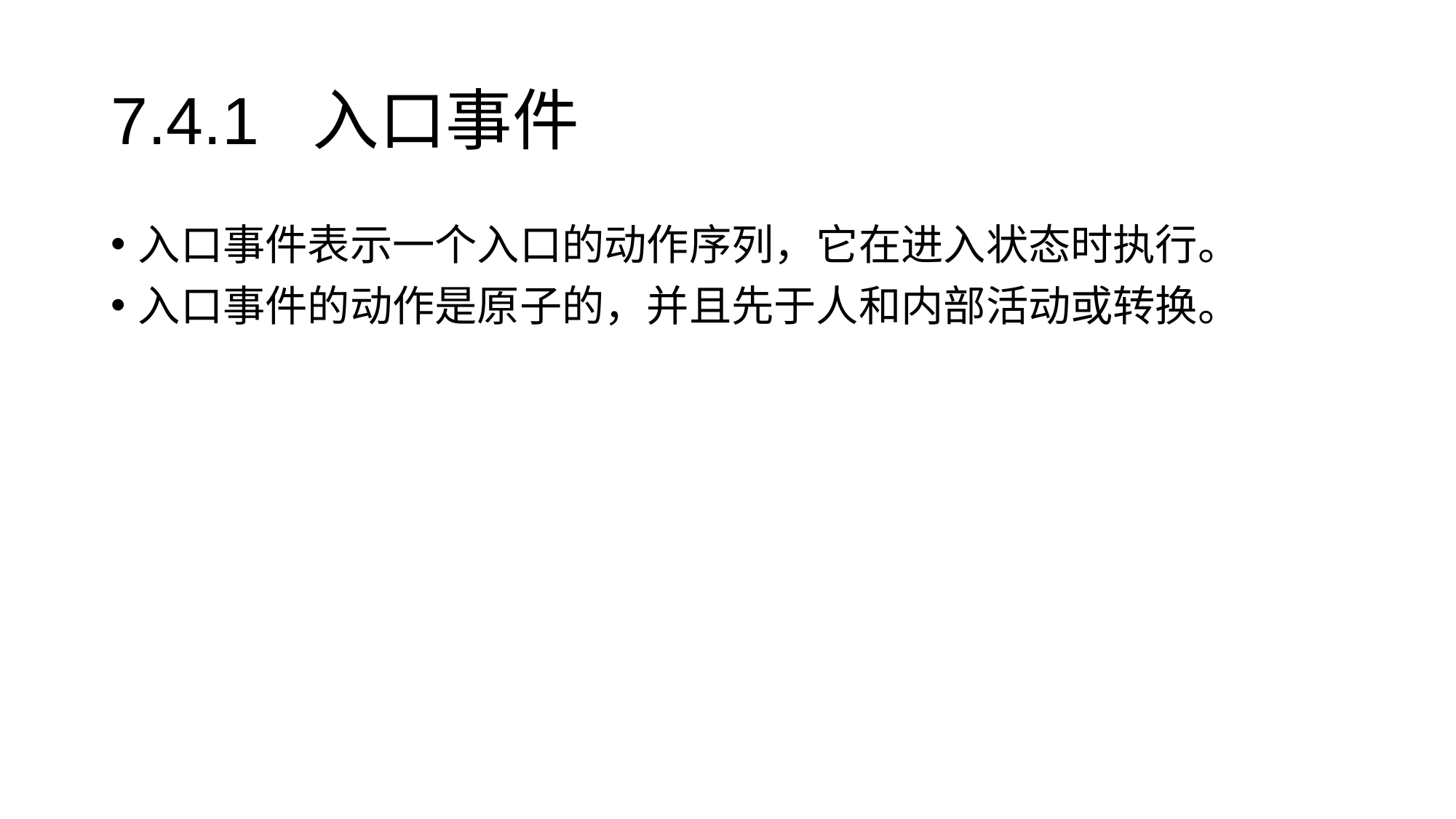

# 7.4.1  入口事件
入口事件表示一个入口的动作序列，它在进入状态时执行。
入口事件的动作是原子的，并且先于人和内部活动或转换。